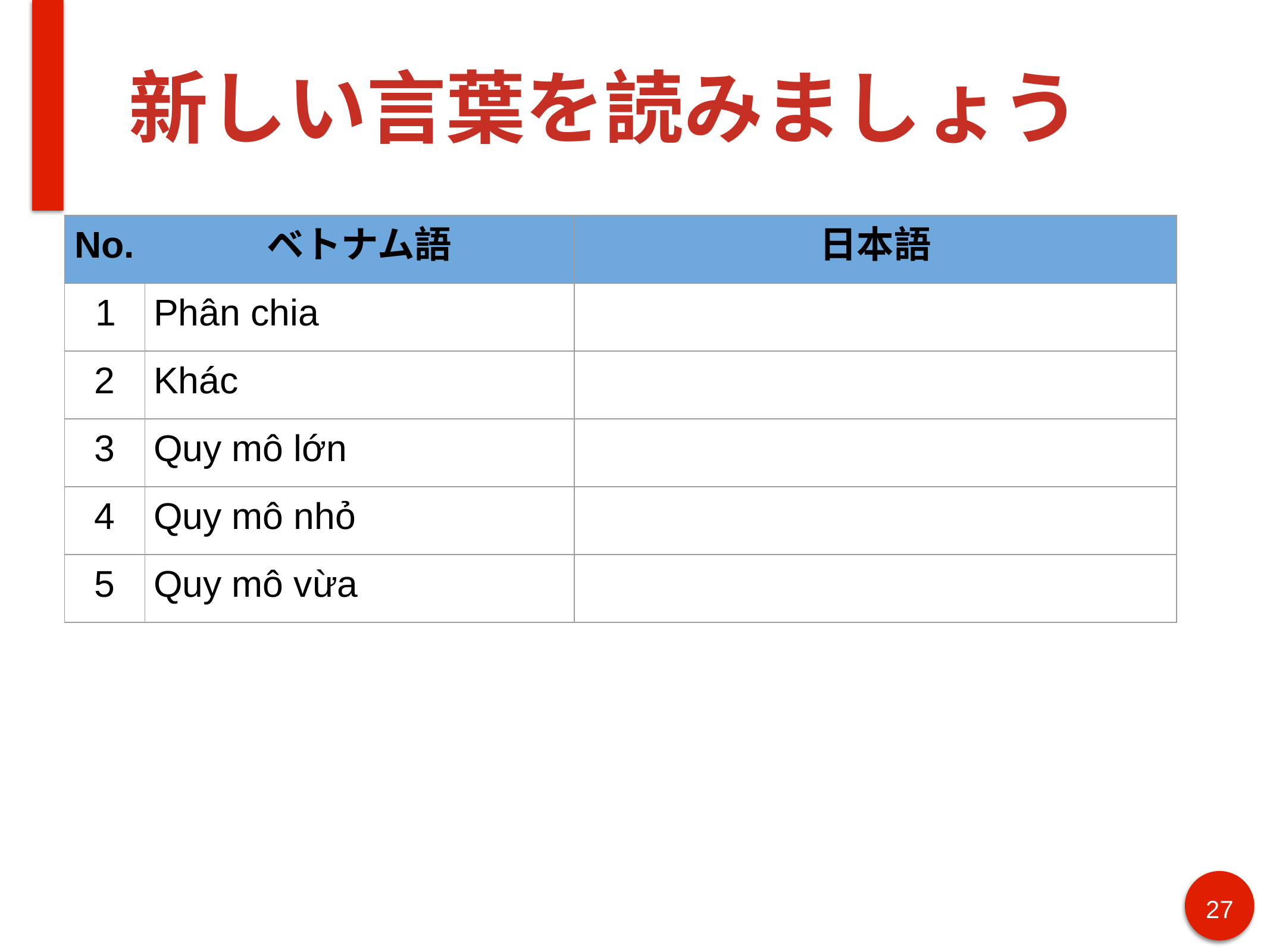

# 新しい言葉を読みましょう
| No. | ベトナム語 | 日本語 |
| --- | --- | --- |
| 1 | Phân chia |  |
| 2 | Khác |  |
| 3 | Quy mô lớn |  |
| 4 | Quy mô nhỏ |  |
| 5 | Quy mô vừa |  |
27